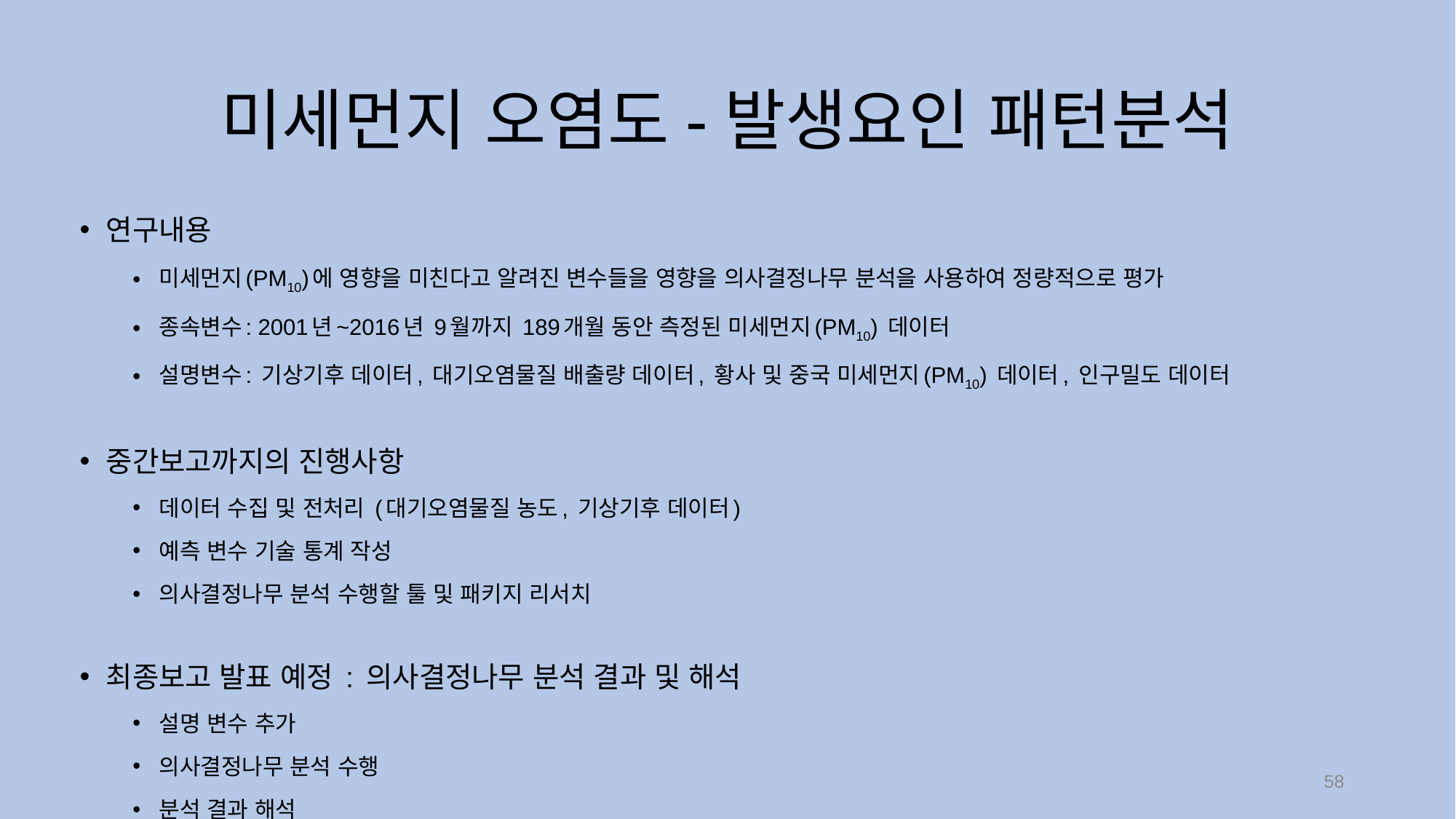

# 미세먼지 오염도-발생요인 패턴분석
연구내용
미세먼지(PM10)에 영향을 미친다고 알려진 변수들을 영향을 의사결정나무 분석을 사용하여 정량적으로 평가
종속변수: 2001년~2016년 9월까지 189개월 동안 측정된 미세먼지(PM10) 데이터
설명변수: 기상기후 데이터, 대기오염물질 배출량 데이터, 황사 및 중국 미세먼지(PM10) 데이터, 인구밀도 데이터

중간보고까지의 진행사항
데이터 수집 및 전처리 (대기오염물질 농도, 기상기후 데이터)
예측 변수 기술 통계 작성
의사결정나무 분석 수행할 툴 및 패키지 리서치

최종보고 발표 예정 : 의사결정나무 분석 결과 및 해석
설명 변수 추가
의사결정나무 분석 수행
분석 결과 해석
58